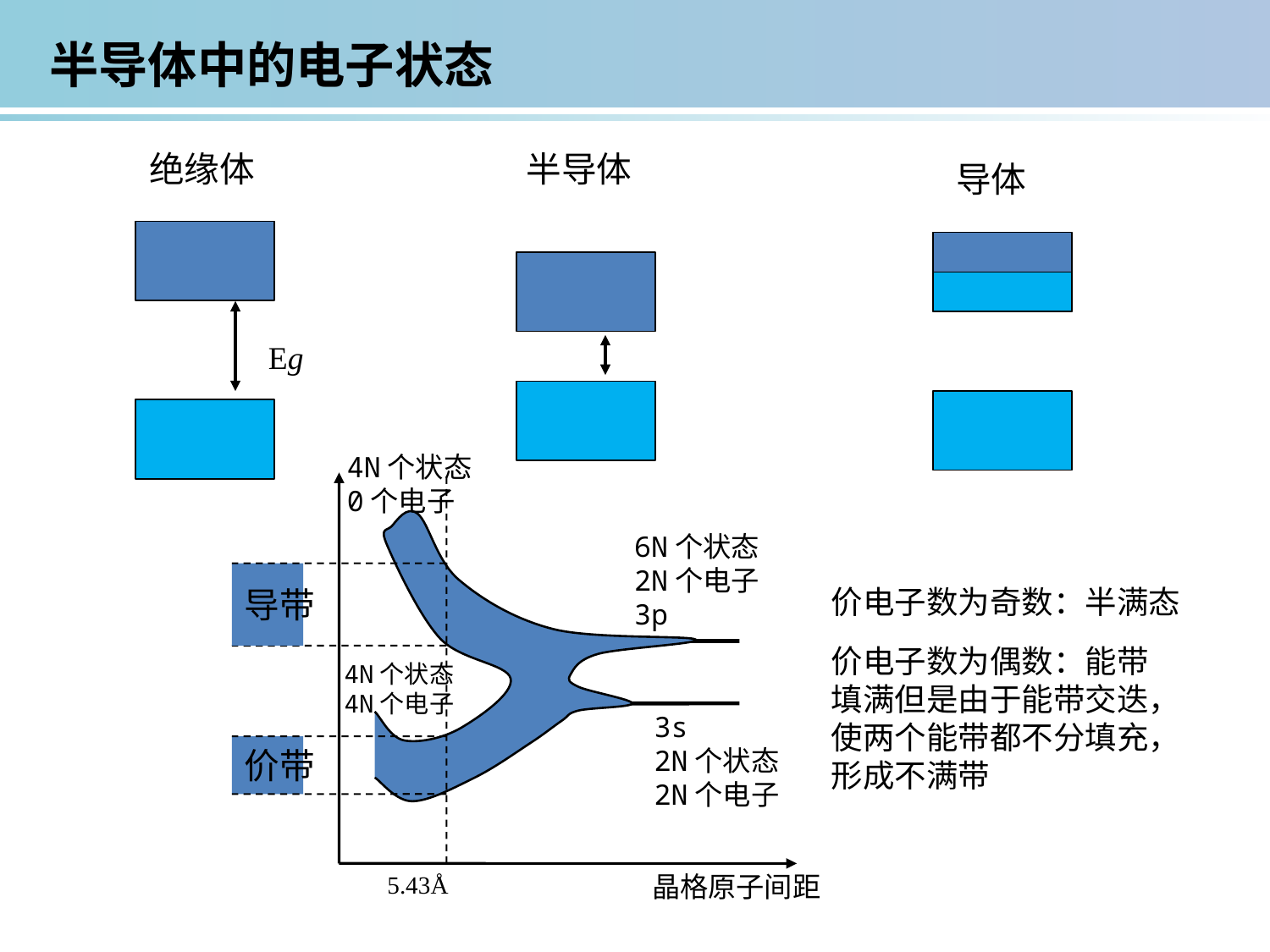

半导体中的电子状态
绝缘体
半导体
导体

Eg

4N个状态
0个电子

6N个状态
2N个电子
3p
导带

4N个状态
4N个电子
3s
2N个状态
2N个电子

价带

5.43Å
晶格原子间距
价电子数为奇数：半满态
价电子数为偶数：能带填满但是由于能带交迭，使两个能带都不分填充，形成不满带